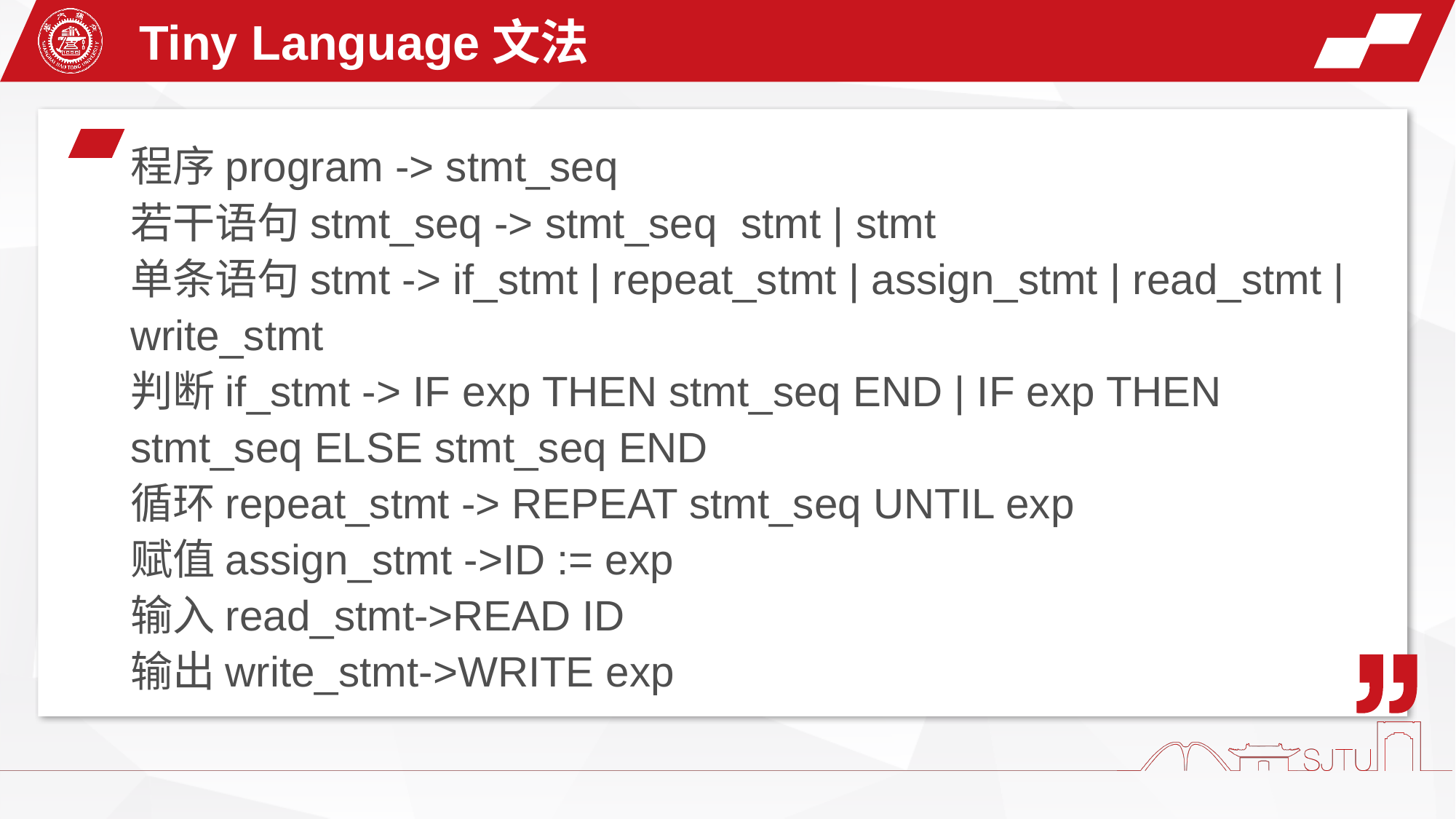

Tiny Language文法

程序program -> stmt_seq
若干语句stmt_seq -> stmt_seq  stmt | stmt
单条语句stmt -> if_stmt | repeat_stmt | assign_stmt | read_stmt | write_stmt
判断if_stmt -> IF exp THEN stmt_seq END | IF exp THEN stmt_seq ELSE stmt_seq END
循环repeat_stmt -> REPEAT stmt_seq UNTIL exp
赋值assign_stmt ->ID := exp
输入read_stmt->READ ID
输出write_stmt->WRITE exp